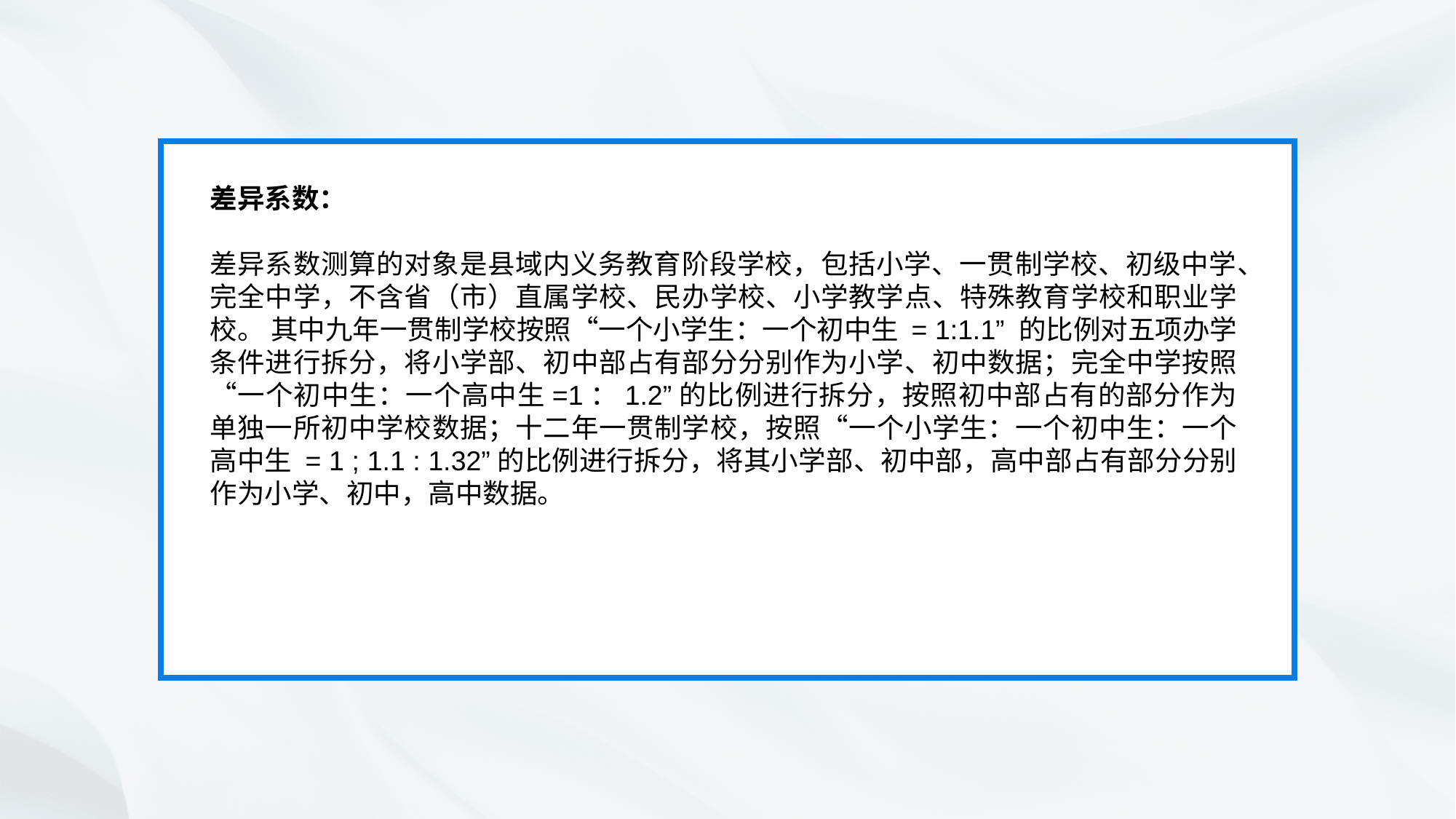

差异系数：

差异系数测算的对象是县域内义务教育阶段学校，包括小学、一贯制学校、初级中学、完全中学，不含省（市）直属学校、民办学校、小学教学点、特殊教育学校和职业学校。 其中九年一贯制学校按照“一个小学生：一个初中生 = 1:1.1” 的比例对五项办学条件进行拆分，将小学部、初中部占有部分分别作为小学、初中数据；完全中学按照“一个初中生：一个高中生=1：1.2”的比例进行拆分，按照初中部占有的部分作为单独一所初中学校数据；十二年一贯制学校，按照“一个小学生：一个初中生：一个高中生 = 1 ; 1.1 : 1.32”的比例进行拆分，将其小学部、初中部，高中部占有部分分别作为小学、初中，高中数据。